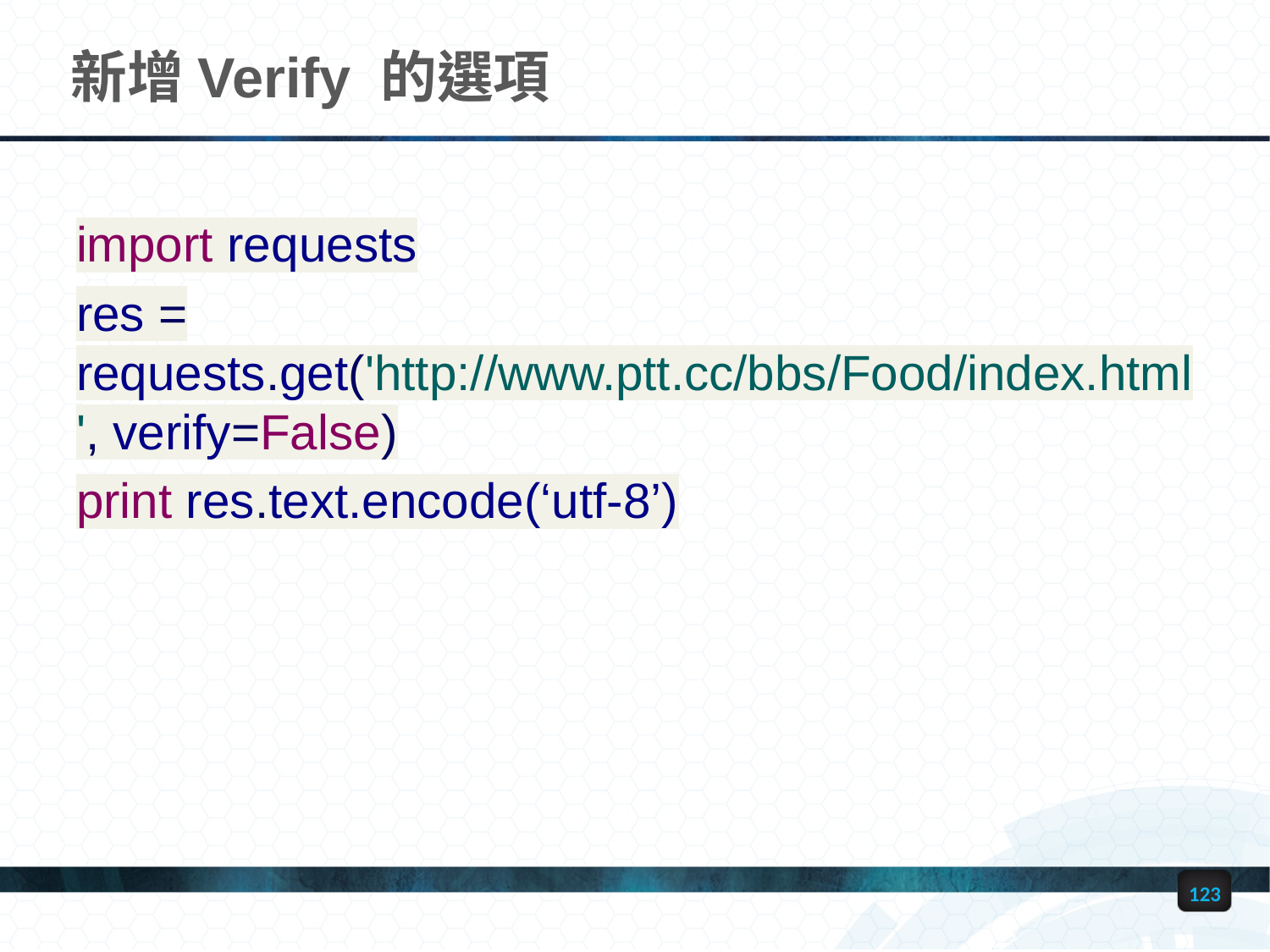

# 新增Verify 的選項
import requests
res = requests.get('http://www.ptt.cc/bbs/Food/index.html', verify=False)
print res.text.encode(‘utf-8’)
123